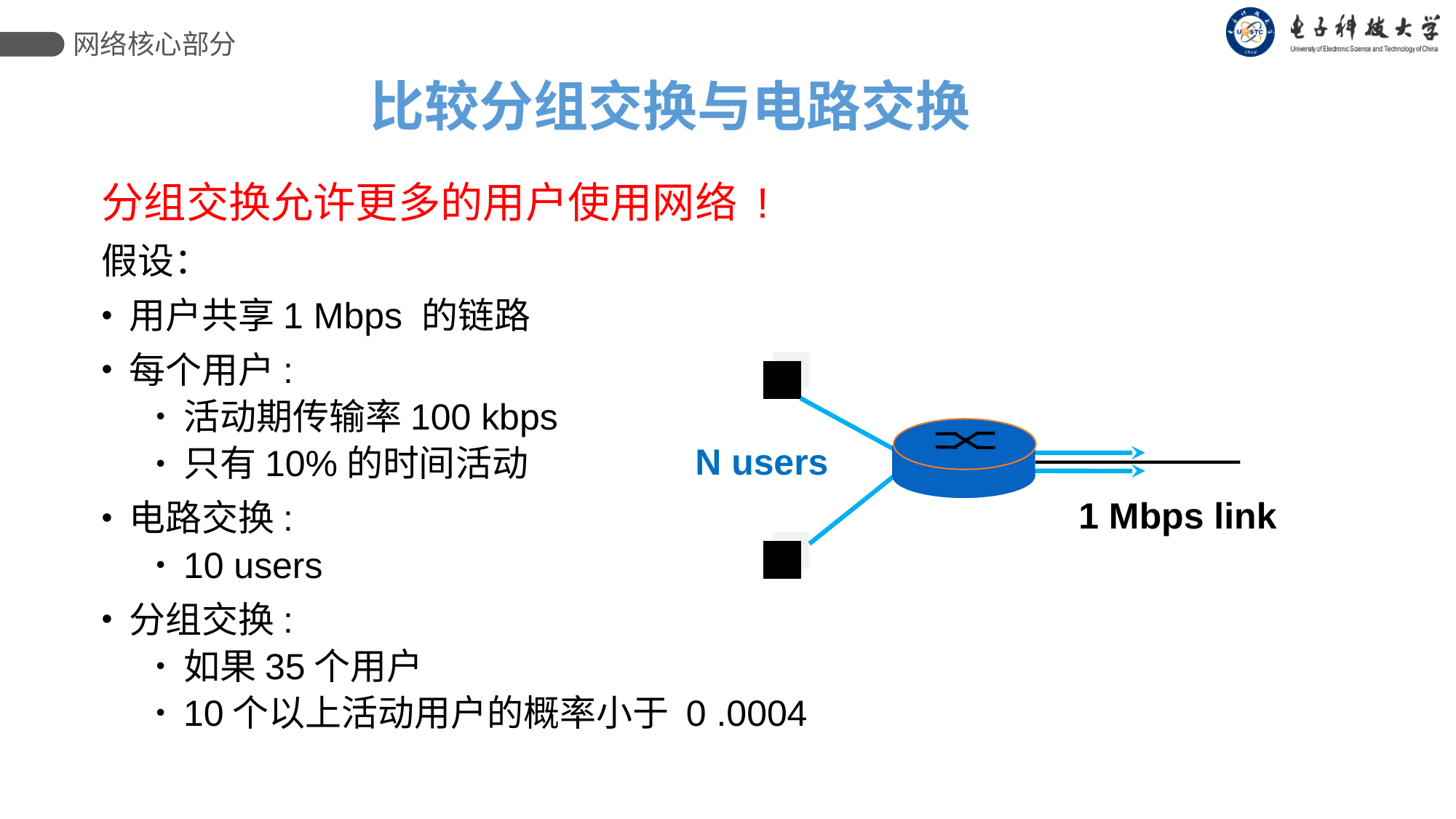

网络核心部分

比较分组交换与电路交换
分组交换允许更多的用户使用网络 !
假设：
用户共享1 Mbps 的链路
每个用户:
活动期传输率100 kbps
只有10%的时间活动
电路交换:
10 users
分组交换:
如果35个用户
10个以上活动用户的概率小于 0 .0004

N users

1 Mbps link